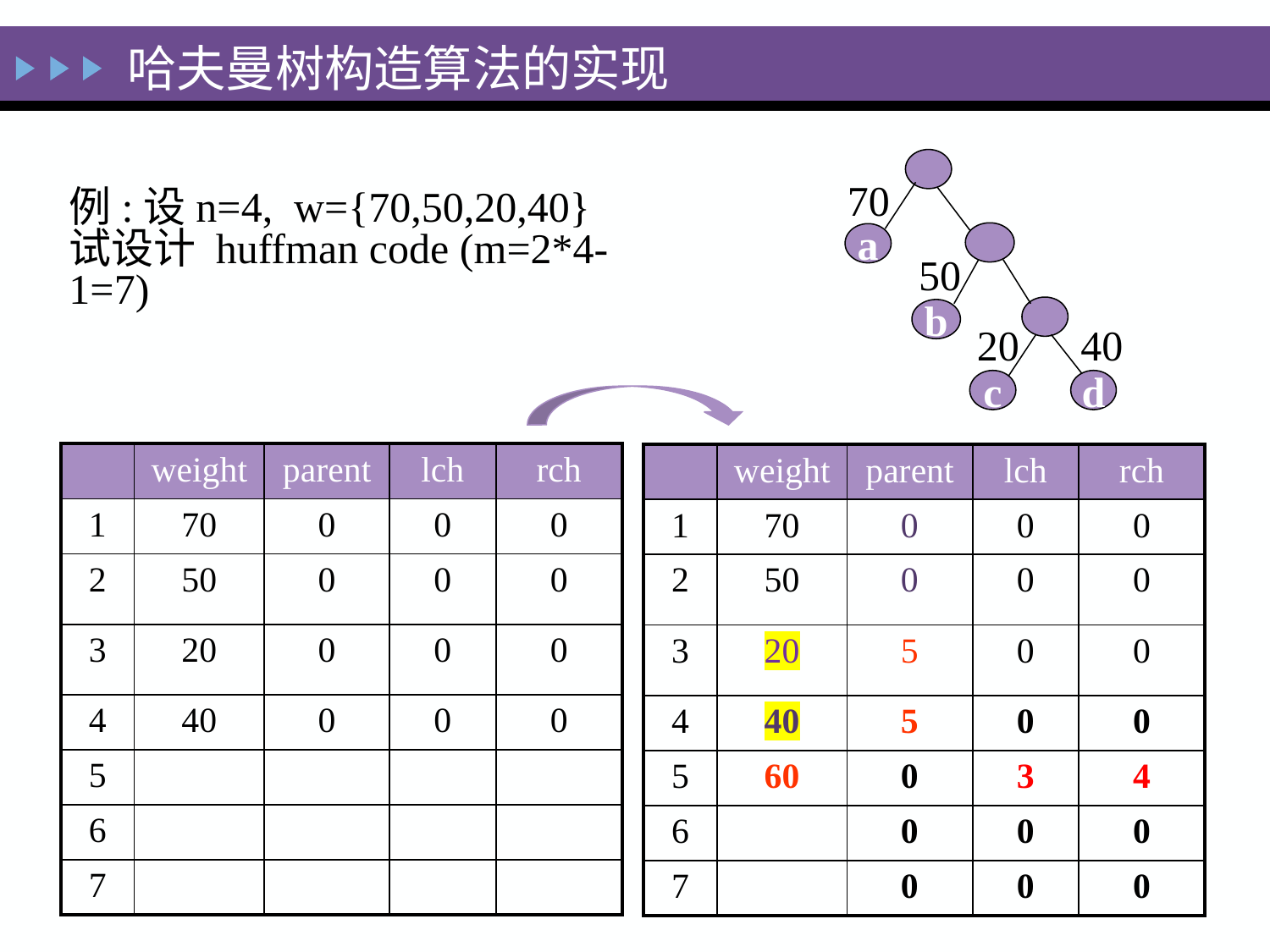

哈夫曼树构造算法的实现

70
a

50
b

20
c
40
d

例:设n=4,  w={70,50,20,40}
试设计 huffman code (m=2*4-1=7)

|  | weight | parent | lch | rch |
| --- | --- | --- | --- | --- |
| 1 | 70 | 0 | 0 | 0 |
| 2 | 50 | 0 | 0 | 0 |
| 3 | 20 | 0 | 0 | 0 |
| 4 | 40 | 0 | 0 | 0 |
| 5 |  |  |  |  |
| 6 |  |  |  |  |
| 7 |  |  |  |  |
|  | weight | parent | lch | rch |
| --- | --- | --- | --- | --- |
| 1 | 70 | 0 | 0 | 0 |
| 2 | 50 | 0 | 0 | 0 |
| 3 | 20 | 5 | 0 | 0 |
| 4 | 40 | 5 | 0 | 0 |
| 5 | 60 | 0 | 3 | 4 |
| 6 |  | 0 | 0 | 0 |
| 7 |  | 0 | 0 | 0 |